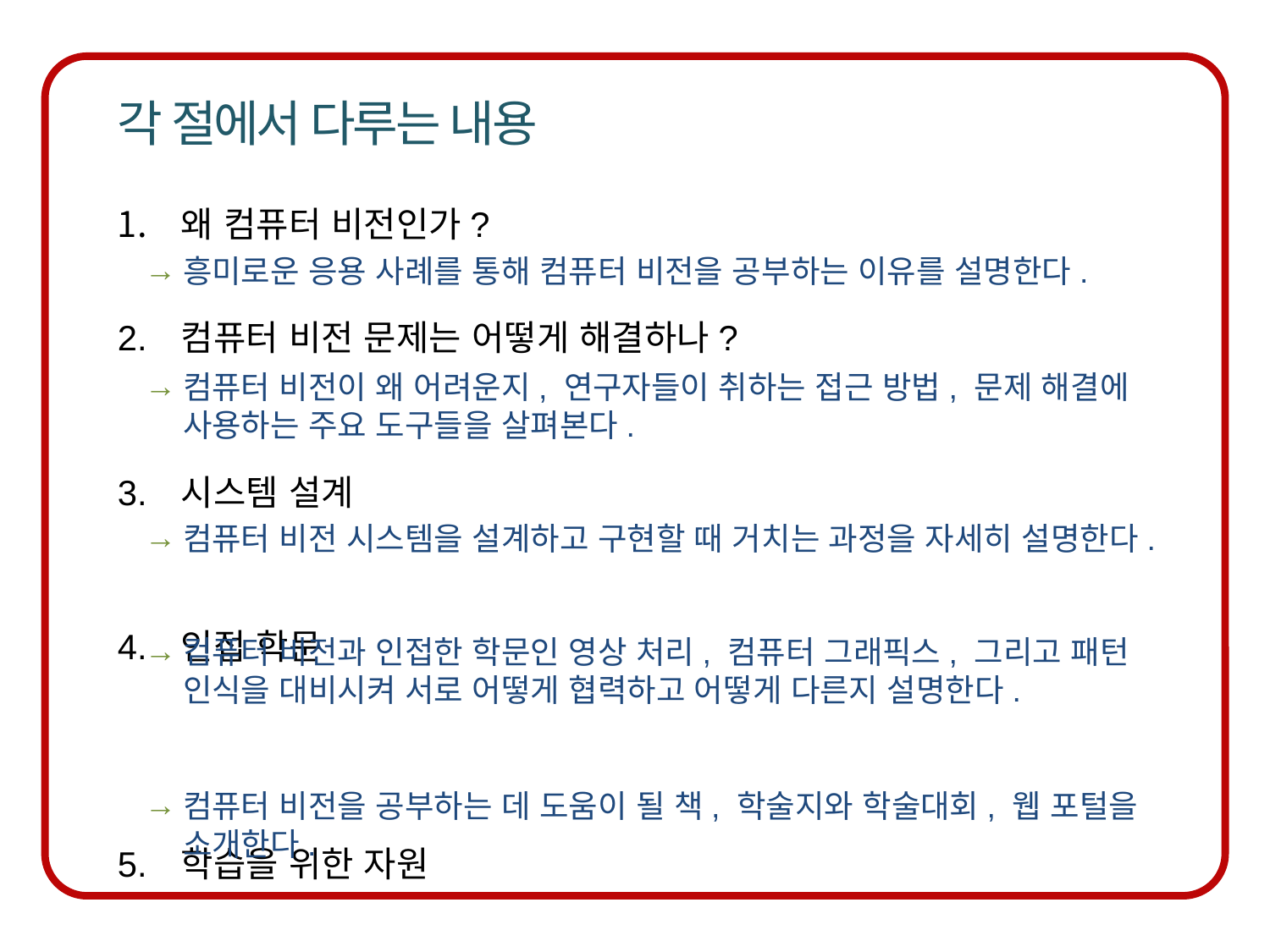

흥미로운 응용 사례를 통해 컴퓨터 비전을 공부하는 이유를 설명한다.

컴퓨터 비전이 왜 어려운지, 연구자들이 취하는 접근 방법, 문제 해결에 사용하는 주요 도구들을 살펴본다.

컴퓨터 비전 시스템을 설계하고 구현할 때 거치는 과정을 자세히 설명한다.

컴퓨터 비전과 인접한 학문인 영상 처리, 컴퓨터 그래픽스, 그리고 패턴 인식을 대비시켜 서로 어떻게 협력하고 어떻게 다른지 설명한다.

컴퓨터 비전을 공부하는 데 도움이 될 책, 학술지와 학술대회, 웹 포털을 소개한다.

왜 컴퓨터 비전인가?

컴퓨터 비전 문제는 어떻게 해결하나?

시스템 설계

인접 학문

학습을 위한 자원